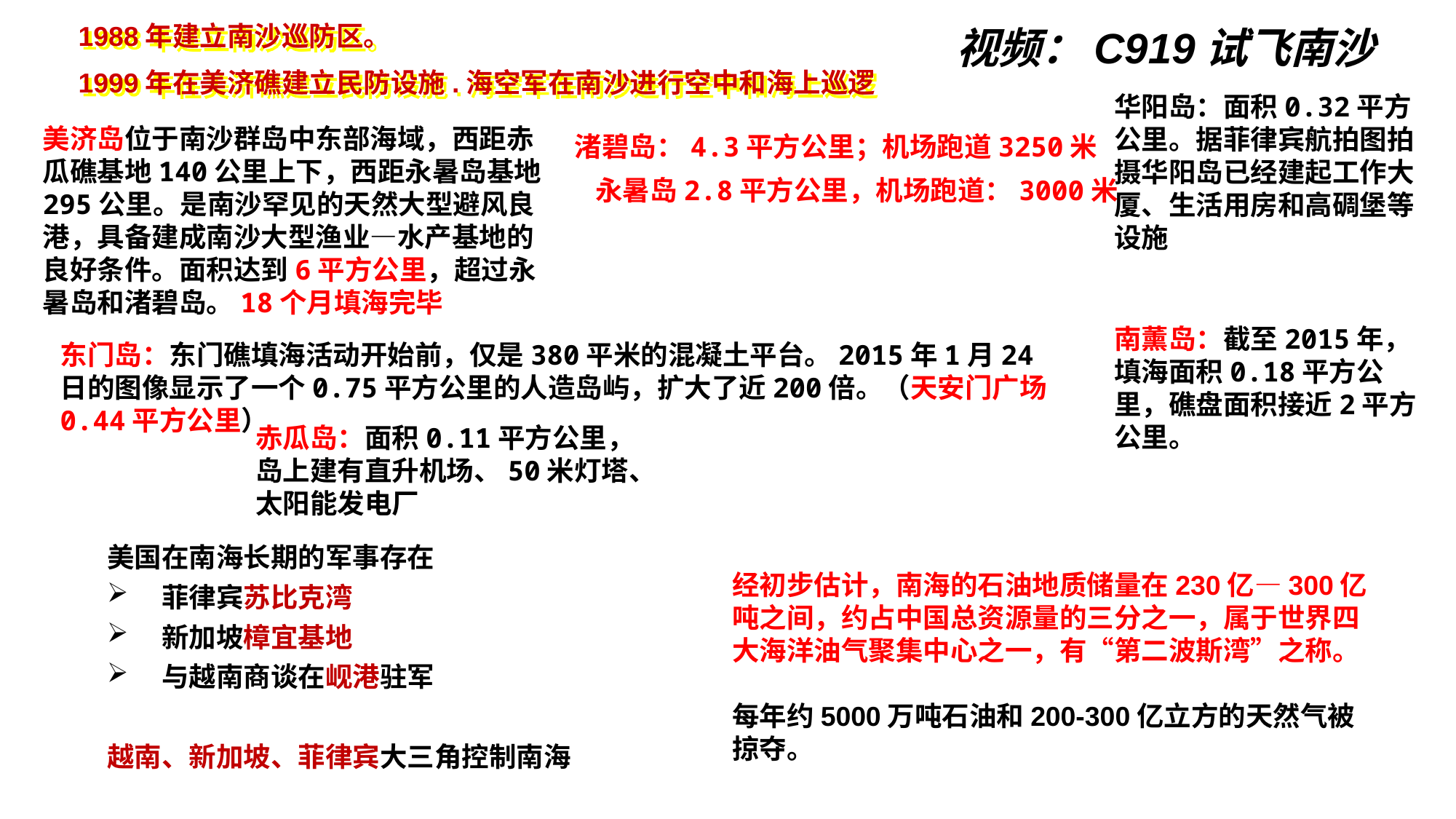

1988年建立南沙巡防区。
1999年在美济礁建立民防设施.海空军在南沙进行空中和海上巡逻
视频：C919试飞南沙
华阳岛：面积0.32平方公里。据菲律宾航拍图拍摄华阳岛已经建起工作大厦、生活用房和高碉堡等设施
美济岛位于南沙群岛中东部海域，西距赤瓜礁基地140公里上下，西距永暑岛基地295公里。是南沙罕见的天然大型避风良港，具备建成南沙大型渔业—水产基地的良好条件。面积达到6平方公里，超过永暑岛和渚碧岛。18个月填海完毕
渚碧岛：4.3平方公里；机场跑道3250米
永暑岛2.8平方公里，机场跑道：3000米
东门岛：东门礁填海活动开始前，仅是380平米的混凝土平台。2015年1月24日的图像显示了一个0.75平方公里的人造岛屿，扩大了近200倍。（天安门广场0.44平方公里）
南薰岛：截至2015年，填海面积0.18平方公里，礁盘面积接近2平方公里。
赤瓜岛：面积0.11平方公里，岛上建有直升机场、50米灯塔、太阳能发电厂
美国在南海长期的军事存在
菲律宾苏比克湾
新加坡樟宜基地
与越南商谈在岘港驻军

越南、新加坡、菲律宾大三角控制南海
经初步估计，南海的石油地质储量在230亿—300亿吨之间，约占中国总资源量的三分之一，属于世界四大海洋油气聚集中心之一，有“第二波斯湾”之称。

每年约5000万吨石油和200-300亿立方的天然气被掠夺。